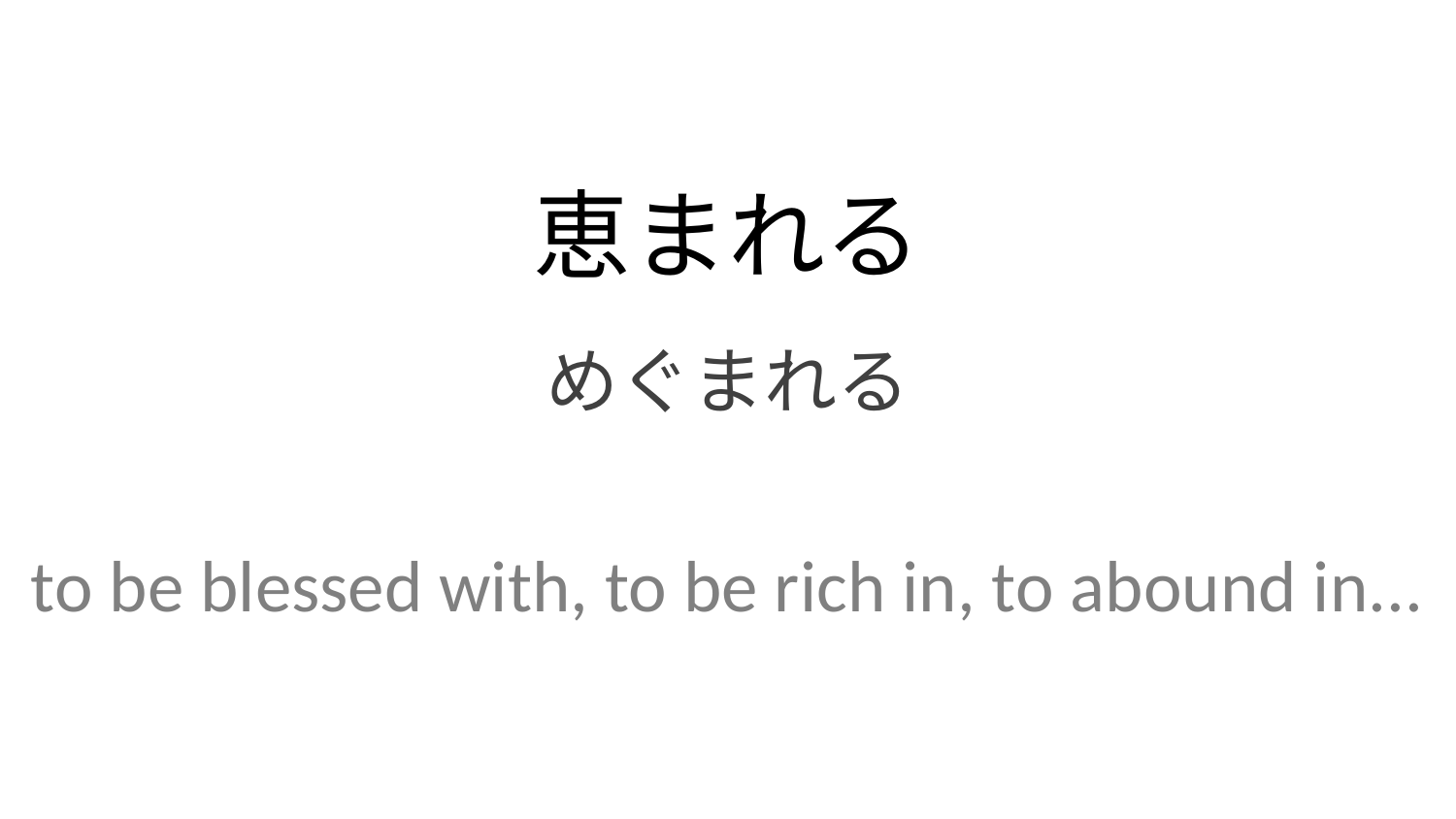

恵まれる

めぐまれる
to be blessed with, to be rich in, to abound in...